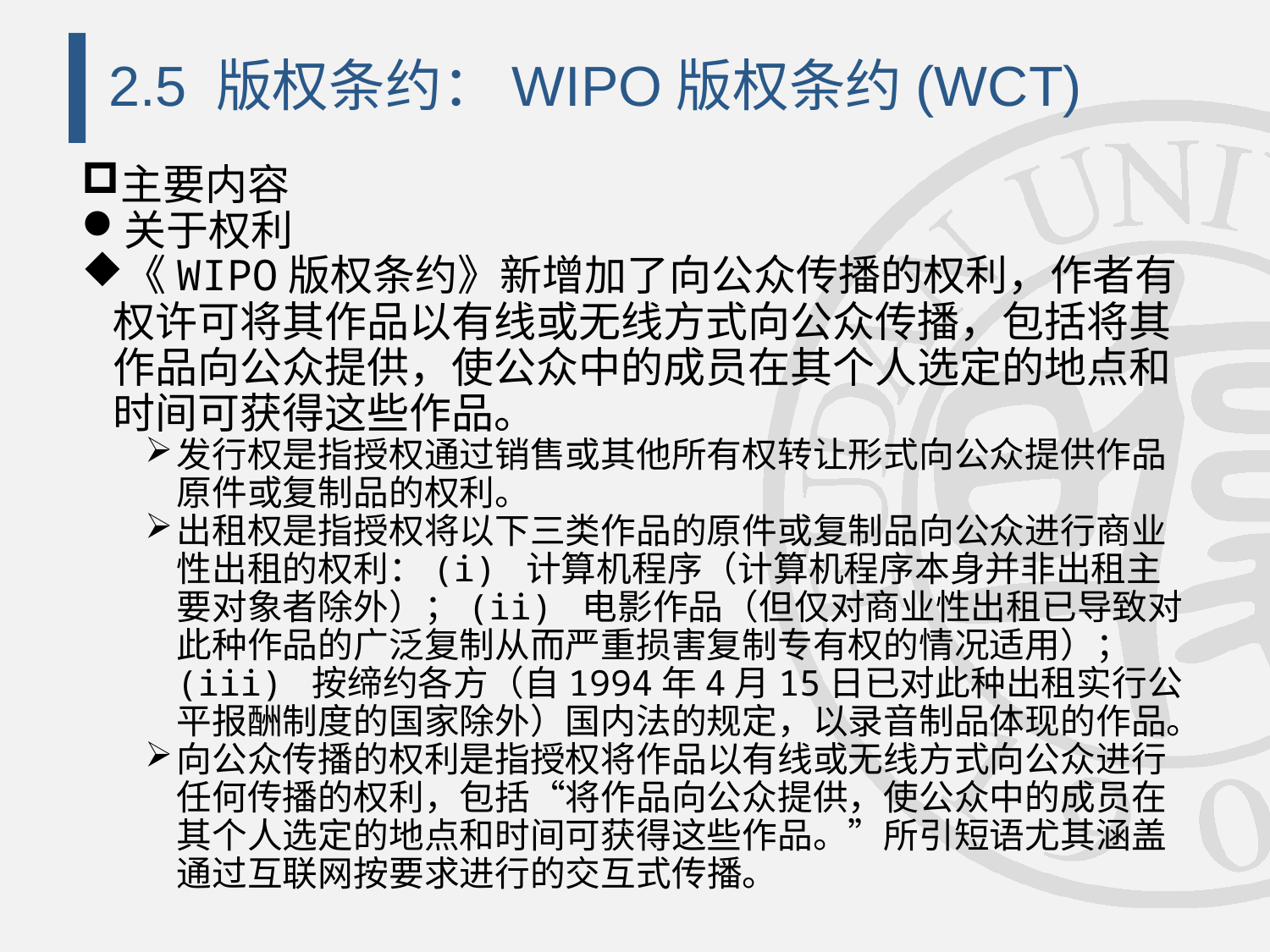

# 2.5 版权条约：WIPO版权条约(WCT)
主要内容
关于权利
《WIPO版权条约》新增加了向公众传播的权利，作者有权许可将其作品以有线或无线方式向公众传播，包括将其作品向公众提供，使公众中的成员在其个人选定的地点和时间可获得这些作品。
发行权是指授权通过销售或其他所有权转让形式向公众提供作品原件或复制品的权利。
出租权是指授权将以下三类作品的原件或复制品向公众进行商业性出租的权利：(i) 计算机程序（计算机程序本身并非出租主要对象者除外）；(ii) 电影作品（但仅对商业性出租已导致对此种作品的广泛复制从而严重损害复制专有权的情况适用）；(iii) 按缔约各方（自1994年4月15日已对此种出租实行公平报酬制度的国家除外）国内法的规定，以录音制品体现的作品。
向公众传播的权利是指授权将作品以有线或无线方式向公众进行任何传播的权利，包括“将作品向公众提供，使公众中的成员在其个人选定的地点和时间可获得这些作品。”所引短语尤其涵盖通过互联网按要求进行的交互式传播。